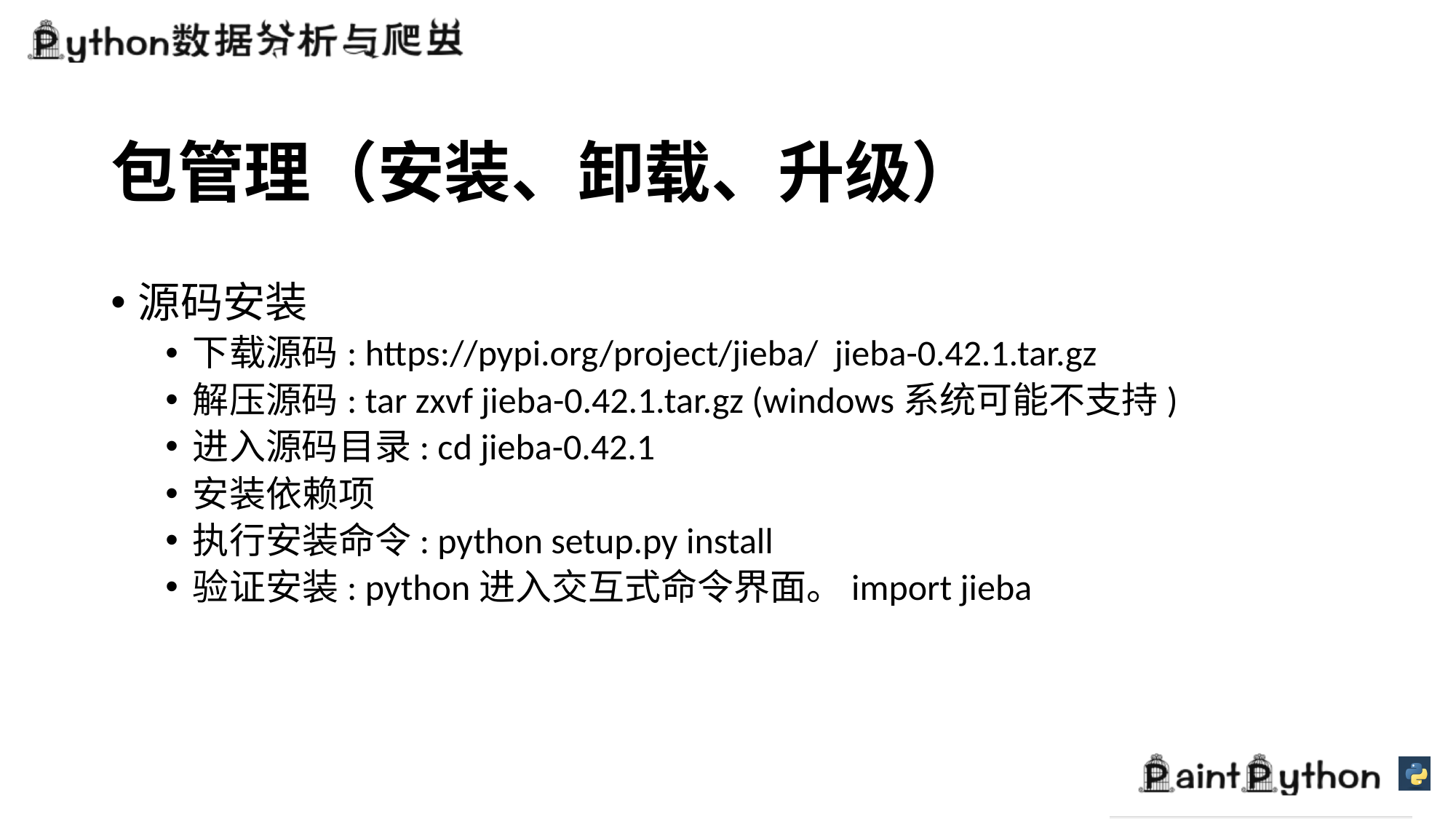

# 包管理（安装、卸载、升级）
源码安装
下载源码: https://pypi.org/project/jieba/  jieba-0.42.1.tar.gz
解压源码: tar zxvf jieba-0.42.1.tar.gz (windows系统可能不支持)
进入源码目录: cd jieba-0.42.1
安装依赖项
执行安装命令: python setup.py install
验证安装: python进入交互式命令界面。import jieba